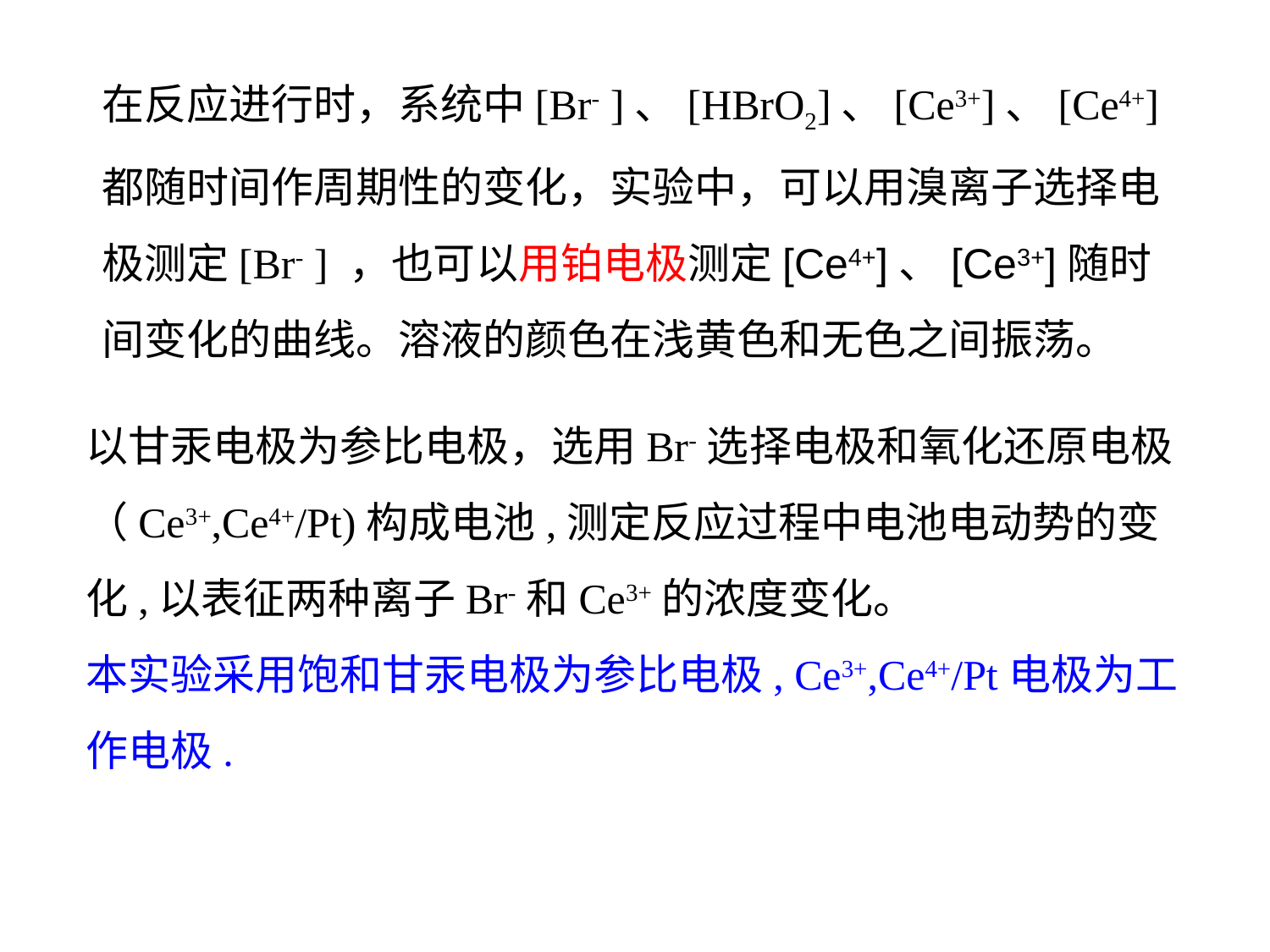

在反应进行时，系统中[Br- ]、[HBrO2]、[Ce3+]、[Ce4+]都随时间作周期性的变化，实验中，可以用溴离子选择电极测定[Br- ] ，也可以用铂电极测定[Ce4+]、[Ce3+]随时间变化的曲线。溶液的颜色在浅黄色和无色之间振荡。
以甘汞电极为参比电极，选用Br-选择电极和氧化还原电极（Ce3+,Ce4+/Pt)构成电池,测定反应过程中电池电动势的变化,以表征两种离子Br-和Ce3+的浓度变化。
本实验采用饱和甘汞电极为参比电极, Ce3+,Ce4+/Pt电极为工作电极.